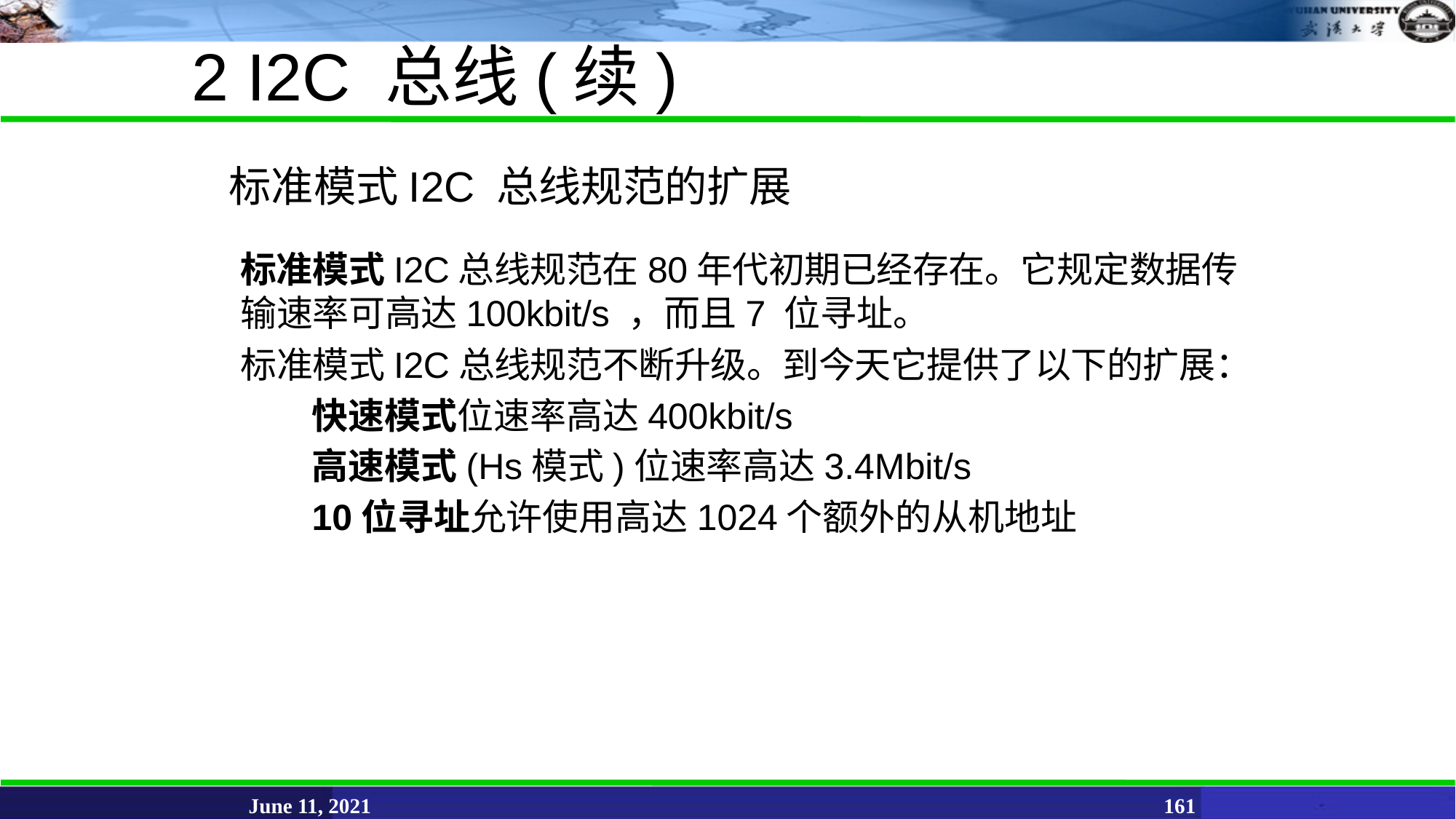

2 I2C 总线(续)
# 标准模式I2C 总线规范的扩展
 	标准模式I2C总线规范在80年代初期已经存在。它规定数据传输速率可高达100kbit/s ，而且7 位寻址。

 	标准模式I2C总线规范不断升级。到今天它提供了以下的扩展：

 	快速模式位速率高达400kbit/s

 	高速模式(Hs模式)位速率高达3.4Mbit/s

 	10位寻址允许使用高达1024个额外的从机地址
June 11, 2021

161